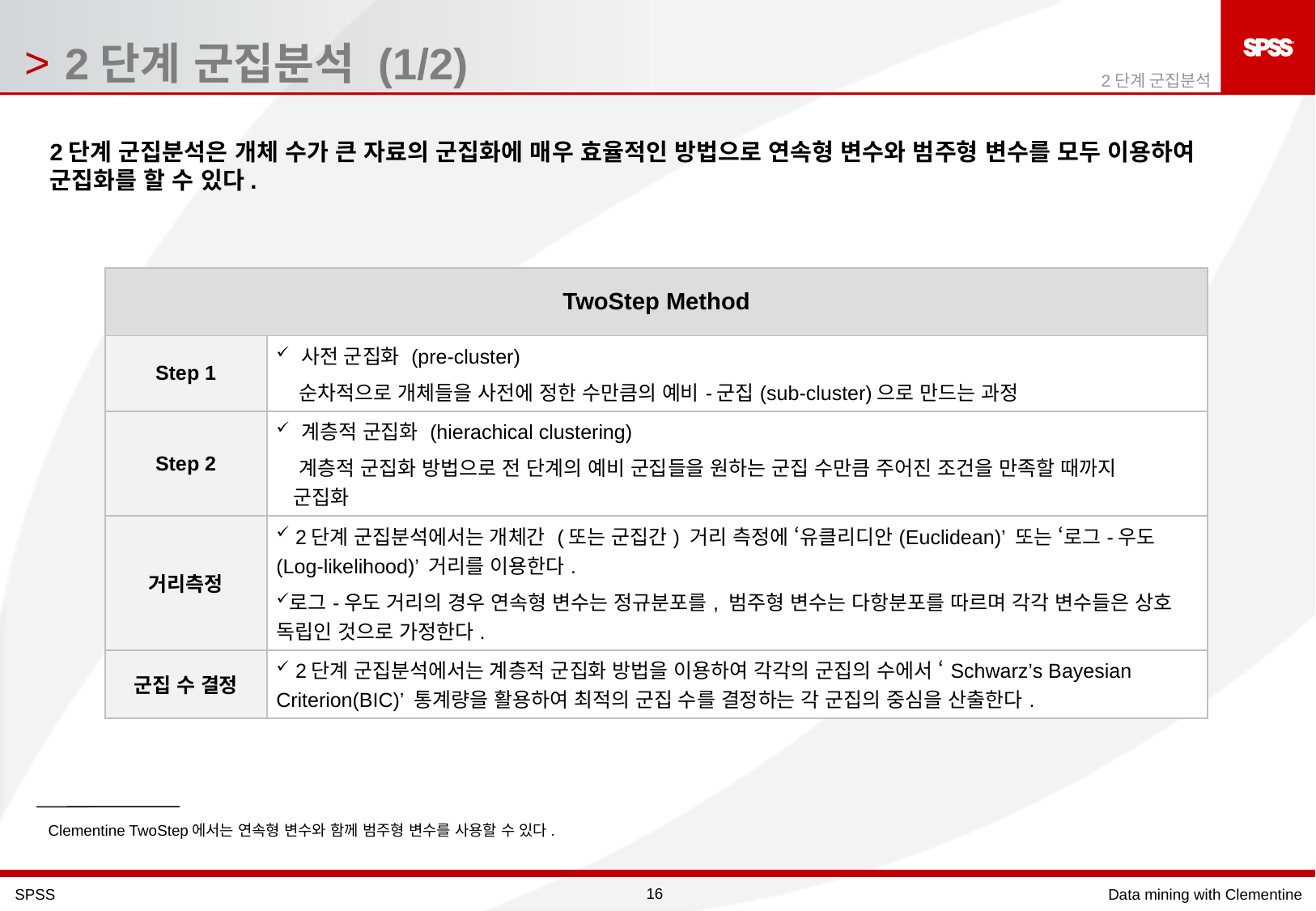

2단계 군집분석 (1/2)
2단계 군집분석
2단계 군집분석은 개체 수가 큰 자료의 군집화에 매우 효율적인 방법으로 연속형 변수와 범주형 변수를 모두 이용하여 군집화를 할 수 있다.
| TwoStep Method |  |
| --- | --- |
| Step 1 | 사전 군집화 (pre-cluster) 순차적으로 개체들을 사전에 정한 수만큼의 예비-군집(sub-cluster)으로 만드는 과정 |
| Step 2 | 계층적 군집화 (hierachical clustering) 계층적 군집화 방법으로 전 단계의 예비 군집들을 원하는 군집 수만큼 주어진 조건을 만족할 때까지 군집화 |
| 거리측정 | 2단계 군집분석에서는 개체간 (또는 군집간) 거리 측정에 ‘유클리디안(Euclidean)’ 또는 ‘로그-우도(Log-likelihood)’ 거리를 이용한다. 로그-우도 거리의 경우 연속형 변수는 정규분포를, 범주형 변수는 다항분포를 따르며 각각 변수들은 상호 독립인 것으로 가정한다. |
| 군집 수 결정 | 2단계 군집분석에서는 계층적 군집화 방법을 이용하여 각각의 군집의 수에서 ‘Schwarz’s Bayesian Criterion(BIC)’ 통계량을 활용하여 최적의 군집 수를 결정하는 각 군집의 중심을 산출한다. |
Clementine TwoStep에서는 연속형 변수와 함께 범주형 변수를 사용할 수 있다.